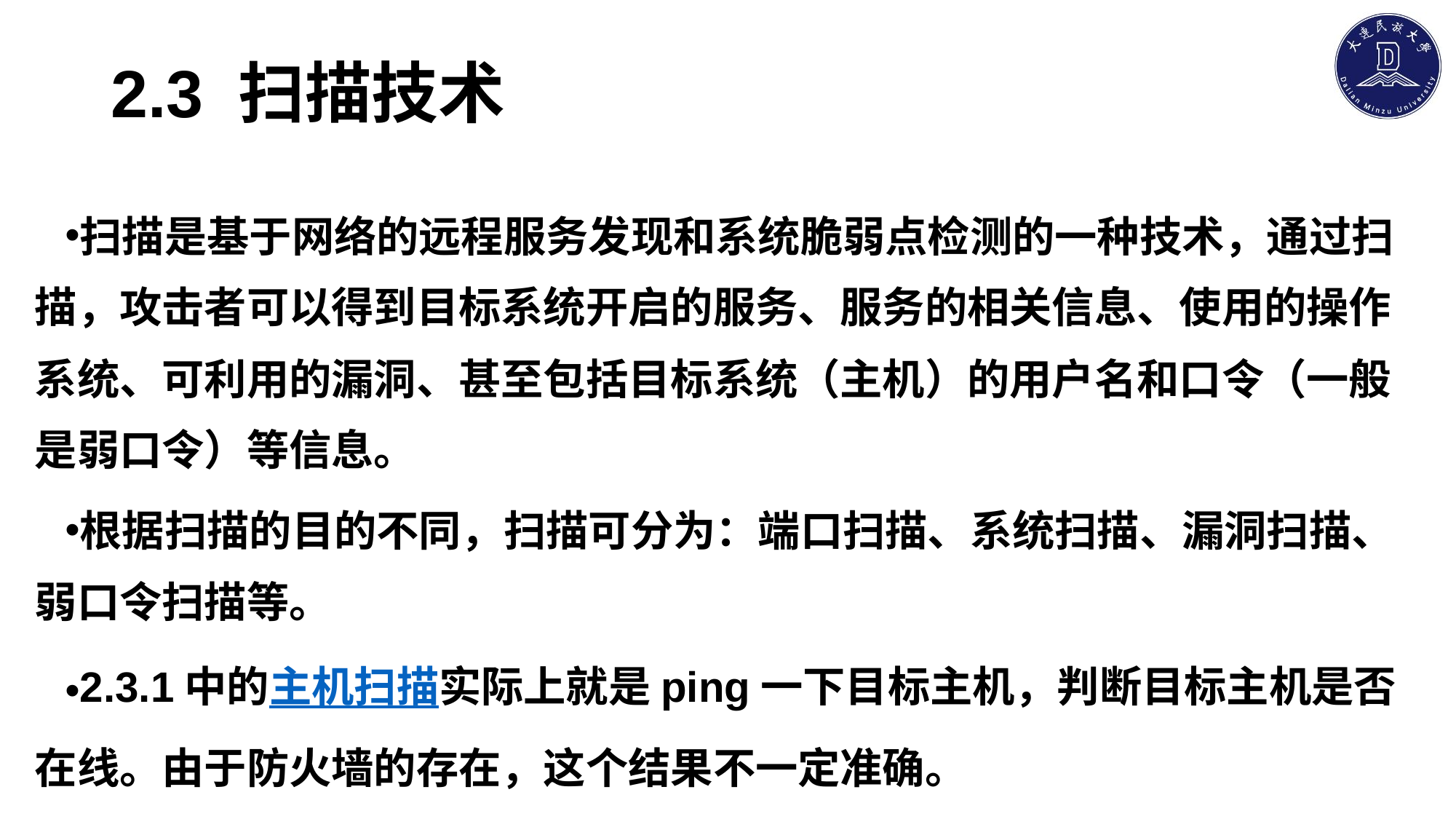

# 2.3 扫描技术
扫描是基于网络的远程服务发现和系统脆弱点检测的一种技术，通过扫描，攻击者可以得到目标系统开启的服务、服务的相关信息、使用的操作系统、可利用的漏洞、甚至包括目标系统（主机）的用户名和口令（一般是弱口令）等信息。
根据扫描的目的不同，扫描可分为：端口扫描、系统扫描、漏洞扫描、弱口令扫描等。
2.3.1中的主机扫描实际上就是ping一下目标主机，判断目标主机是否在线。由于防火墙的存在，这个结果不一定准确。